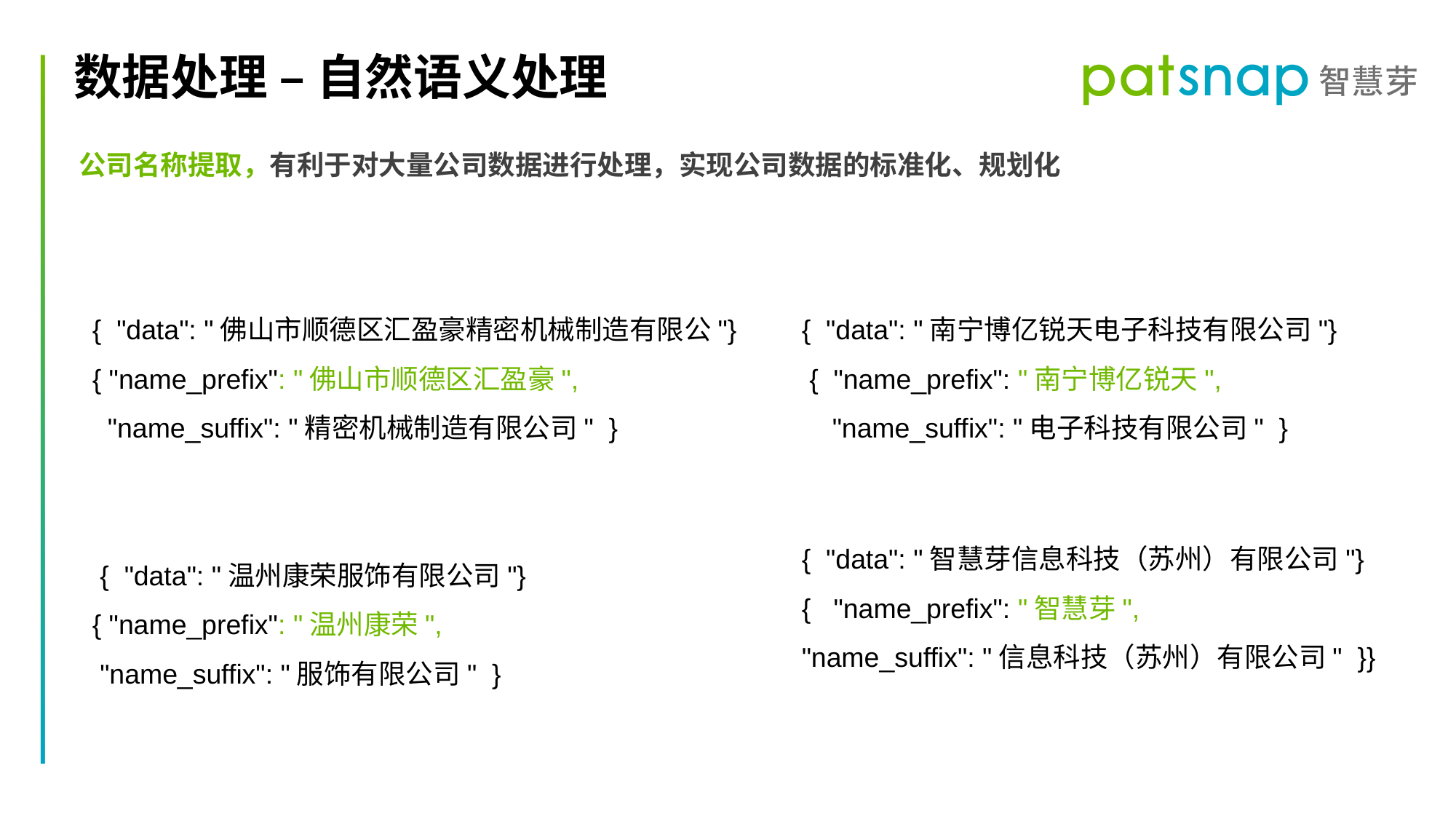

数据处理 – 自然语义处理
公司名称提取，有利于对大量公司数据进行处理，实现公司数据的标准化、规划化
{  "data": "佛山市顺德区汇盈豪精密机械制造有限公"}
{ "name_prefix": "佛山市顺德区汇盈豪",
  "name_suffix": "精密机械制造有限公司"  }

 {  "data": "温州康荣服饰有限公司"}
{ "name_prefix": "温州康荣",
 "name_suffix": "服饰有限公司"  }

{  "data": "南宁博亿锐天电子科技有限公司"}
 {  "name_prefix": "南宁博亿锐天",
    "name_suffix": "电子科技有限公司"  }
{  "data": "智慧芽信息科技（苏州）有限公司"}
{   "name_prefix": "智慧芽",
"name_suffix": "信息科技（苏州）有限公司"  }}